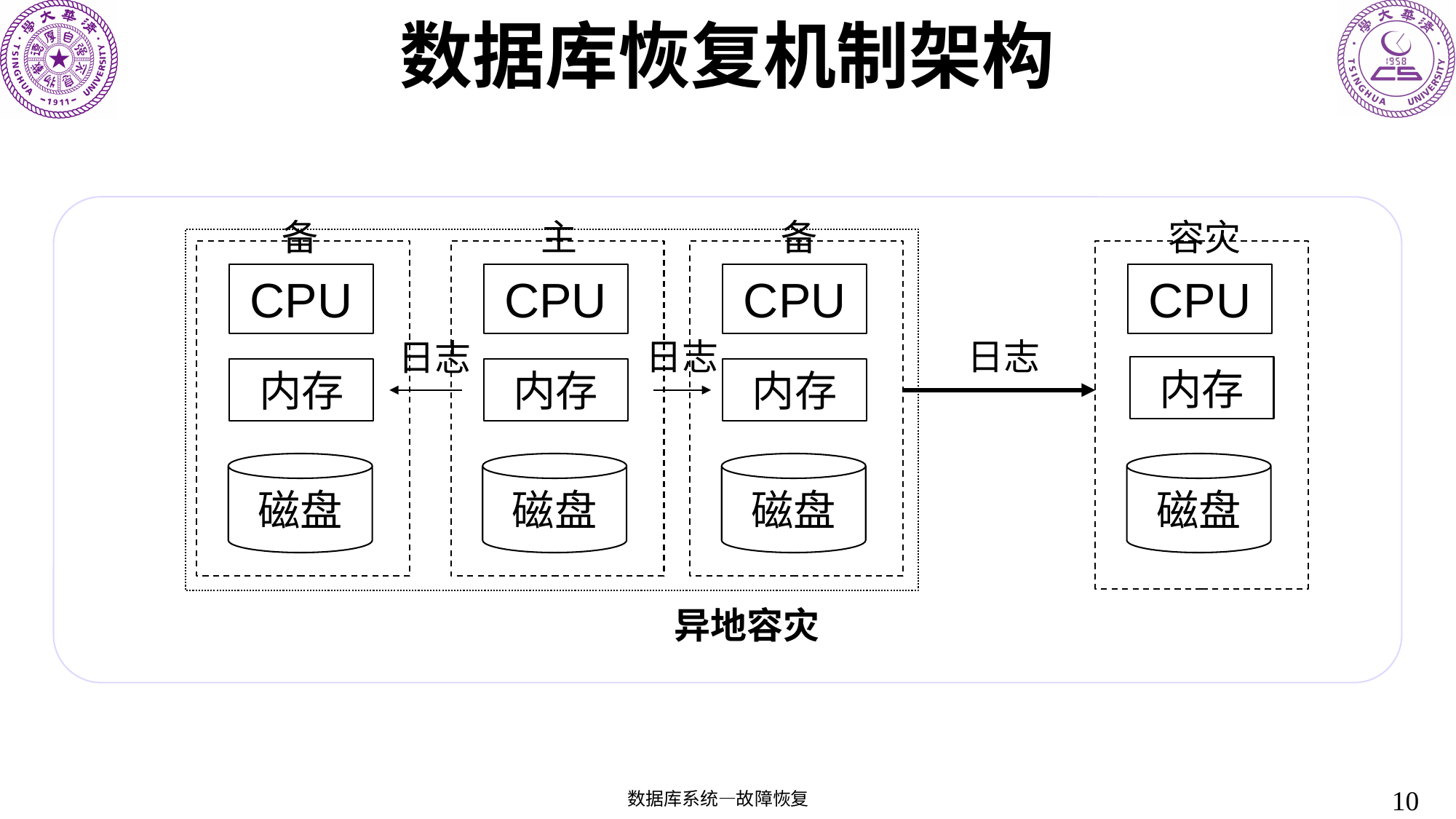

# 数据库恢复机制架构

备
主
备
容灾

CPU
CPU
CPU
CPU
日志
日志
日志
内存
内存
内存
内存
磁盘
磁盘
磁盘
磁盘
异地容灾
10
数据库系统—故障恢复